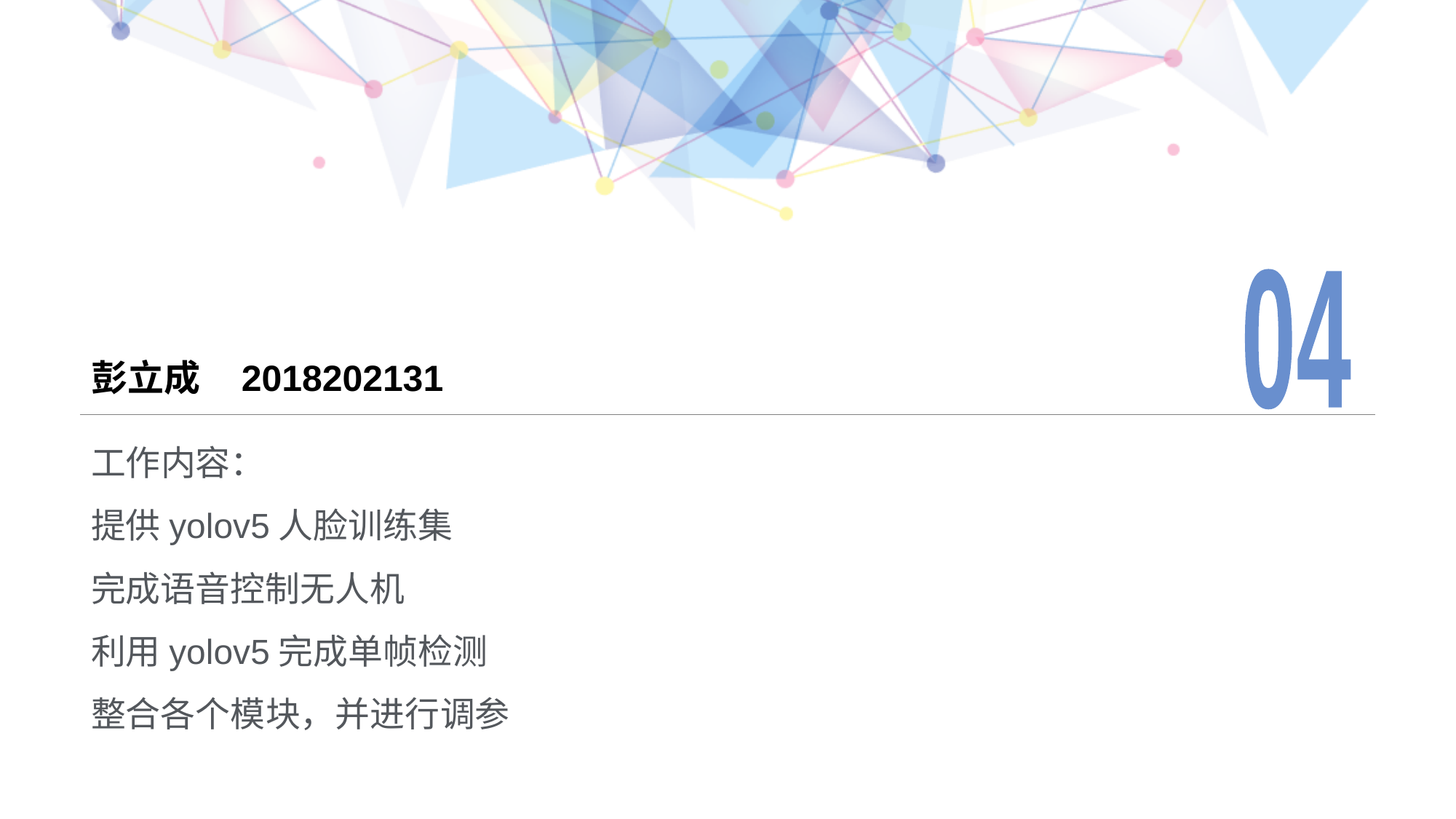

04
# 彭立成    2018202131
工作内容：
提供yolov5人脸训练集
完成语音控制无人机
利用yolov5完成单帧检测
整合各个模块，并进行调参